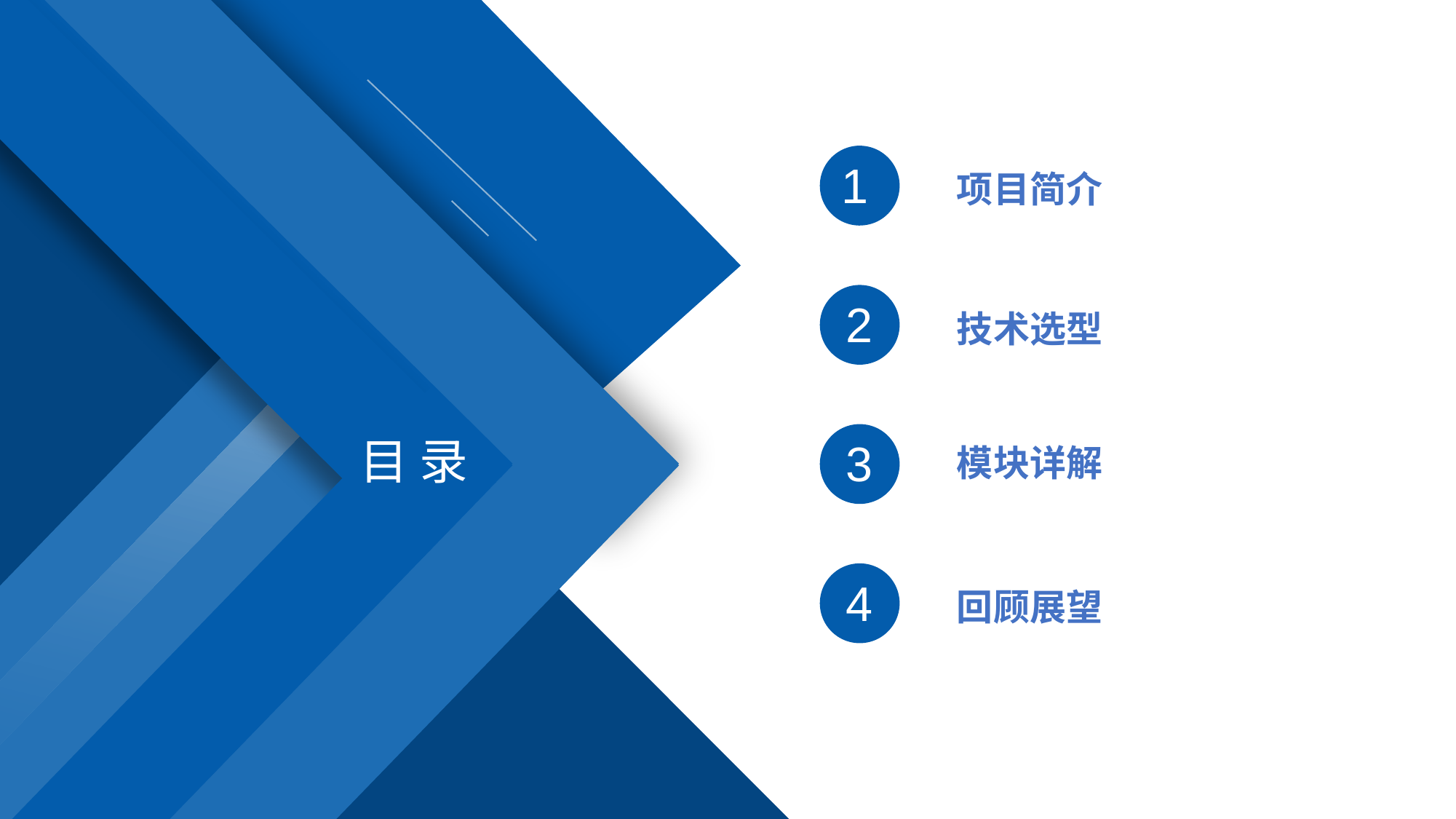

1
项目简介

2

技术选型

3
目 录
模块详解

4
回顾展望